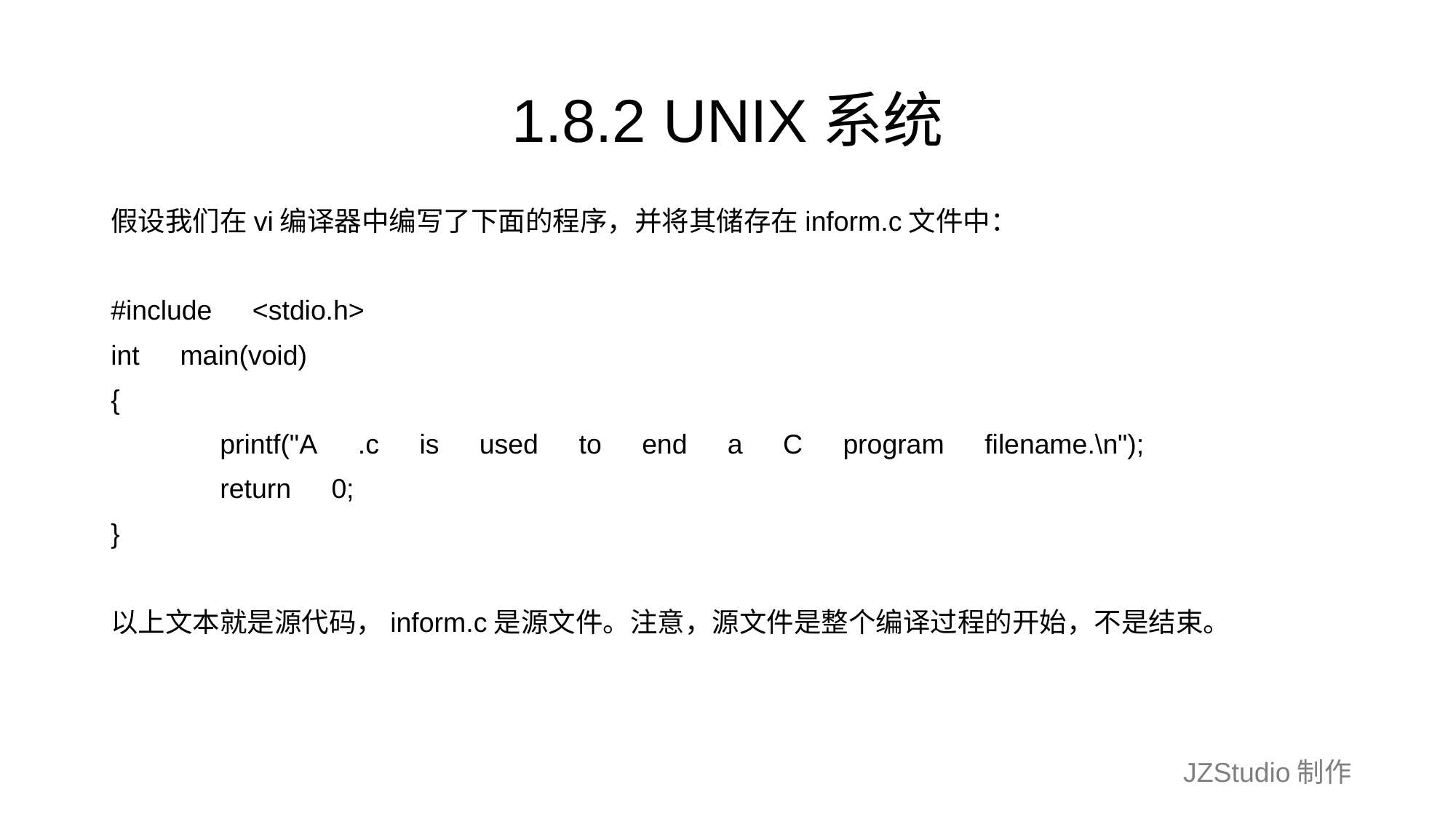

# 1.8.2 UNIX系统
假设我们在vi编译器中编写了下面的程序，并将其储存在inform.c文件中：

#include　<stdio.h>
int　main(void)
{
	printf("A　.c　is　used　to　end　a　C　program　filename.\n");
	return　0;
}

以上文本就是源代码，inform.c是源文件。注意，源文件是整个编译过程的开始，不是结束。